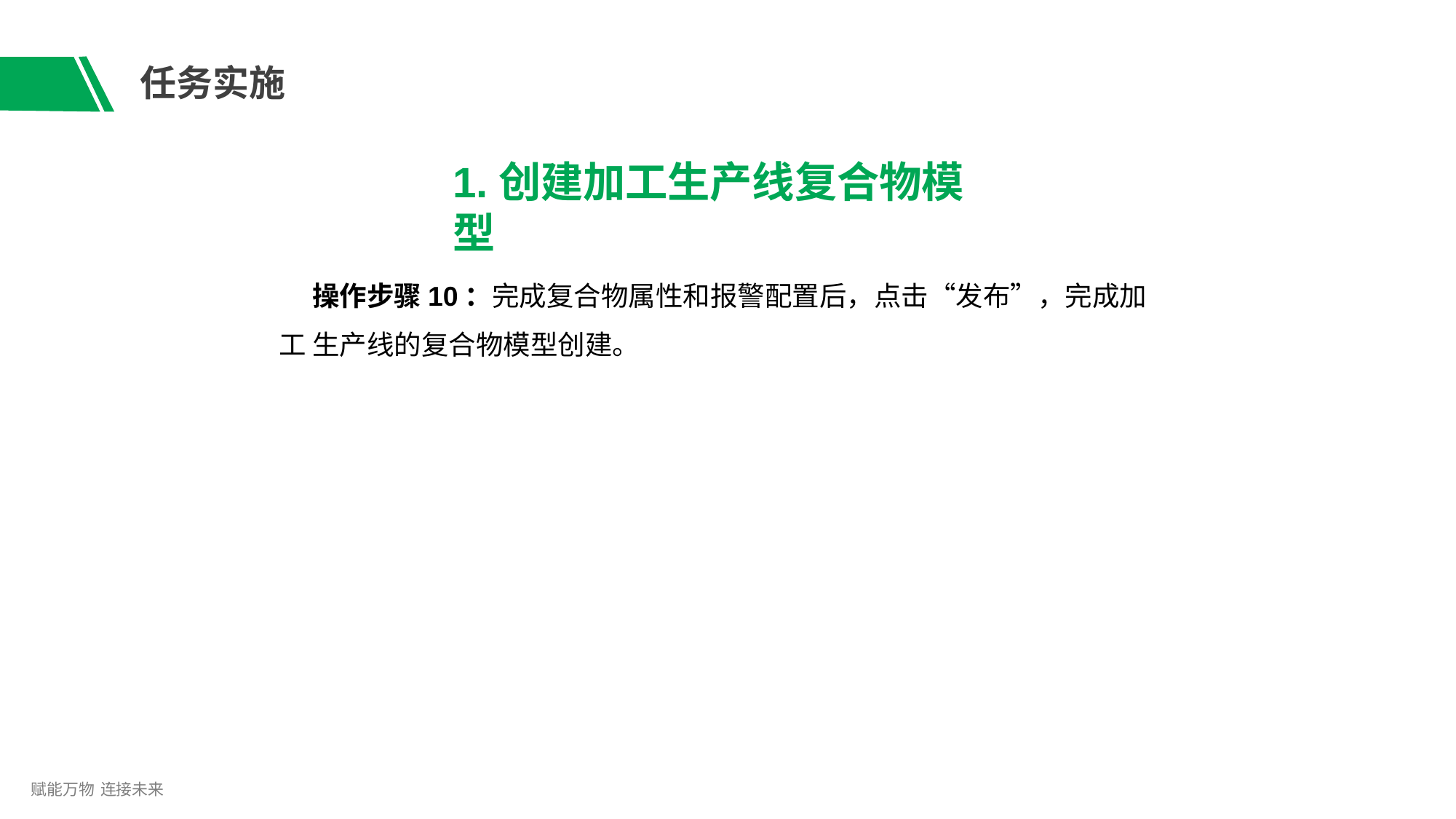

# 任务实施
1.创建加工生产线复合物模型
操作步骤10：完成复合物属性和报警配置后，点击“发布”，完成加工 生产线的复合物模型创建。
赋能万物 连接未来